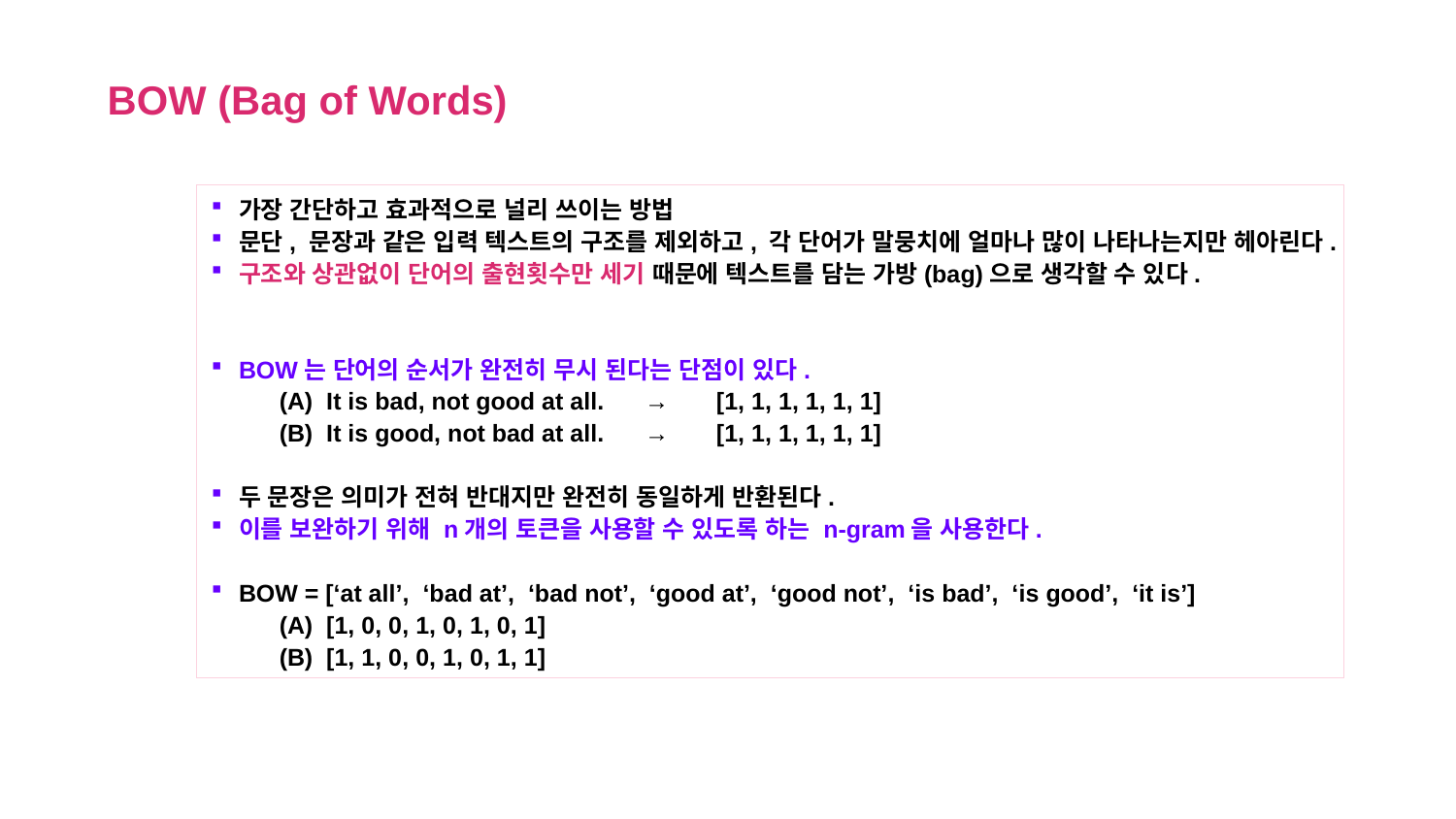

BOW (Bag of Words)

가장 간단하고 효과적으로 널리 쓰이는 방법
문단, 문장과 같은 입력 텍스트의 구조를 제외하고, 각 단어가 말뭉치에 얼마나 많이 나타나는지만 헤아린다.
구조와 상관없이 단어의 출현횟수만 세기 때문에 텍스트를 담는 가방(bag)으로 생각할 수 있다.

BOW는 단어의 순서가 완전히 무시 된다는 단점이 있다.
      (A)  It is bad, not good at all.      →       [1, 1, 1, 1, 1, 1]
      (B)  It is good, not bad at all.      →       [1, 1, 1, 1, 1, 1]

두 문장은 의미가 전혀 반대지만 완전히 동일하게 반환된다.
이를 보완하기 위해 n개의 토큰을 사용할 수 있도록 하는 n-gram을 사용한다.

BOW = [‘at all’,  ‘bad at’,  ‘bad not’,  ‘good at’,  ‘good not’,  ‘is bad’,  ‘is good’,  ‘it is’]
      (A)  [1, 0, 0, 1, 0, 1, 0, 1]
      (B)  [1, 1, 0, 0, 1, 0, 1, 1]